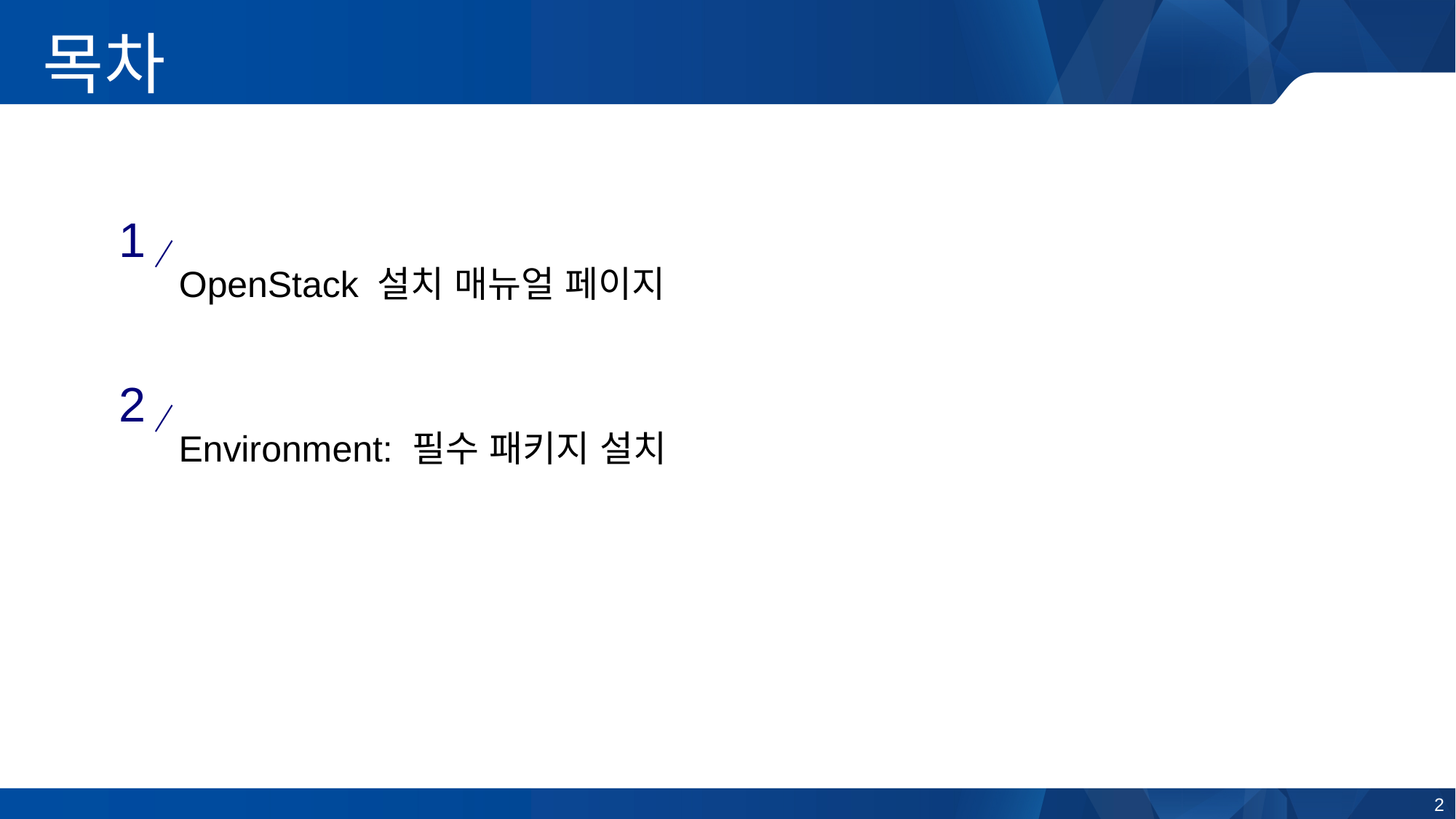

목차
1
OpenStack 설치 매뉴얼 페이지
2
Environment: 필수 패키지 설치
2